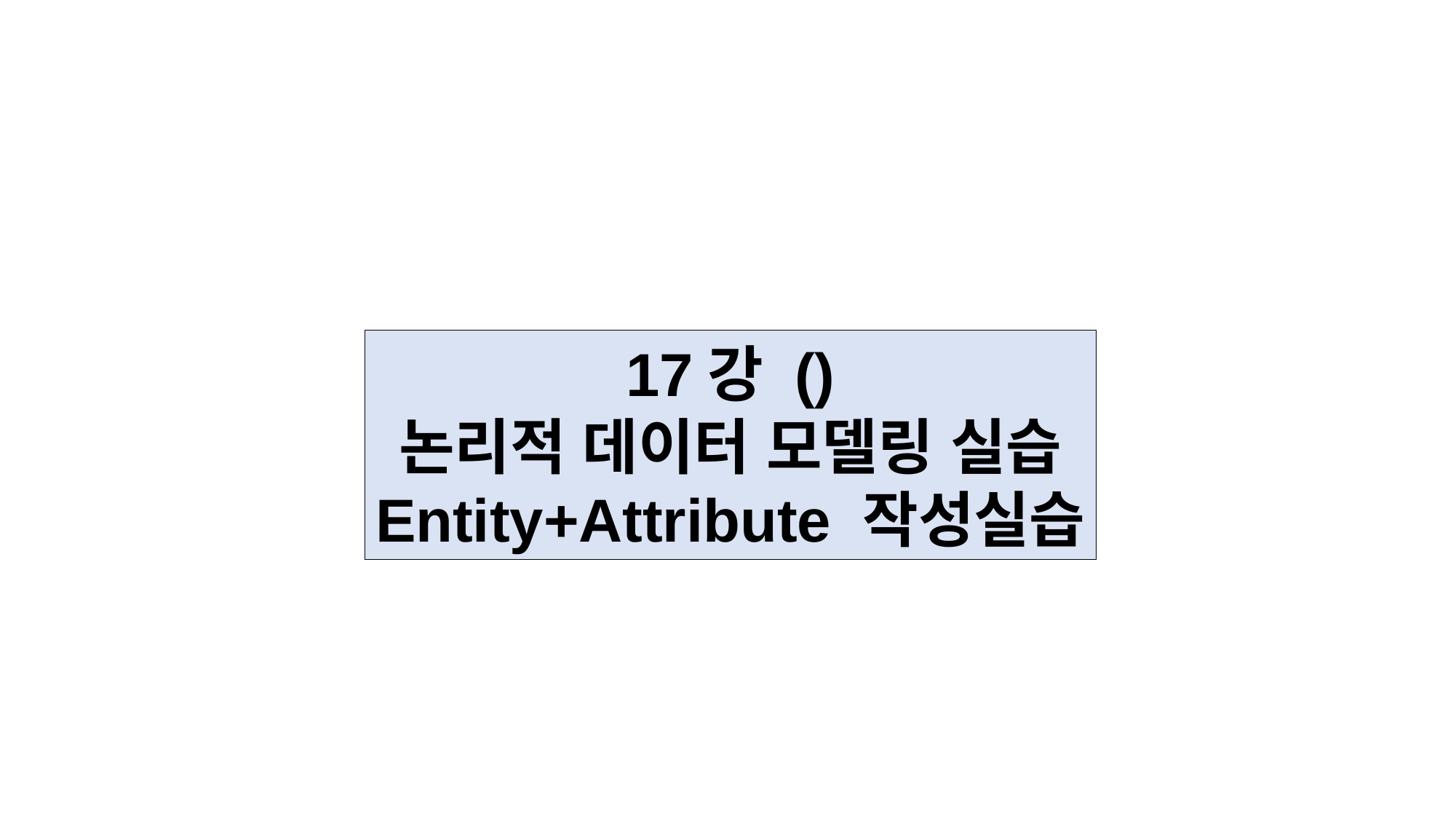

17강 ()
논리적 데이터 모델링 실습
Entity+Attribute 작성실습